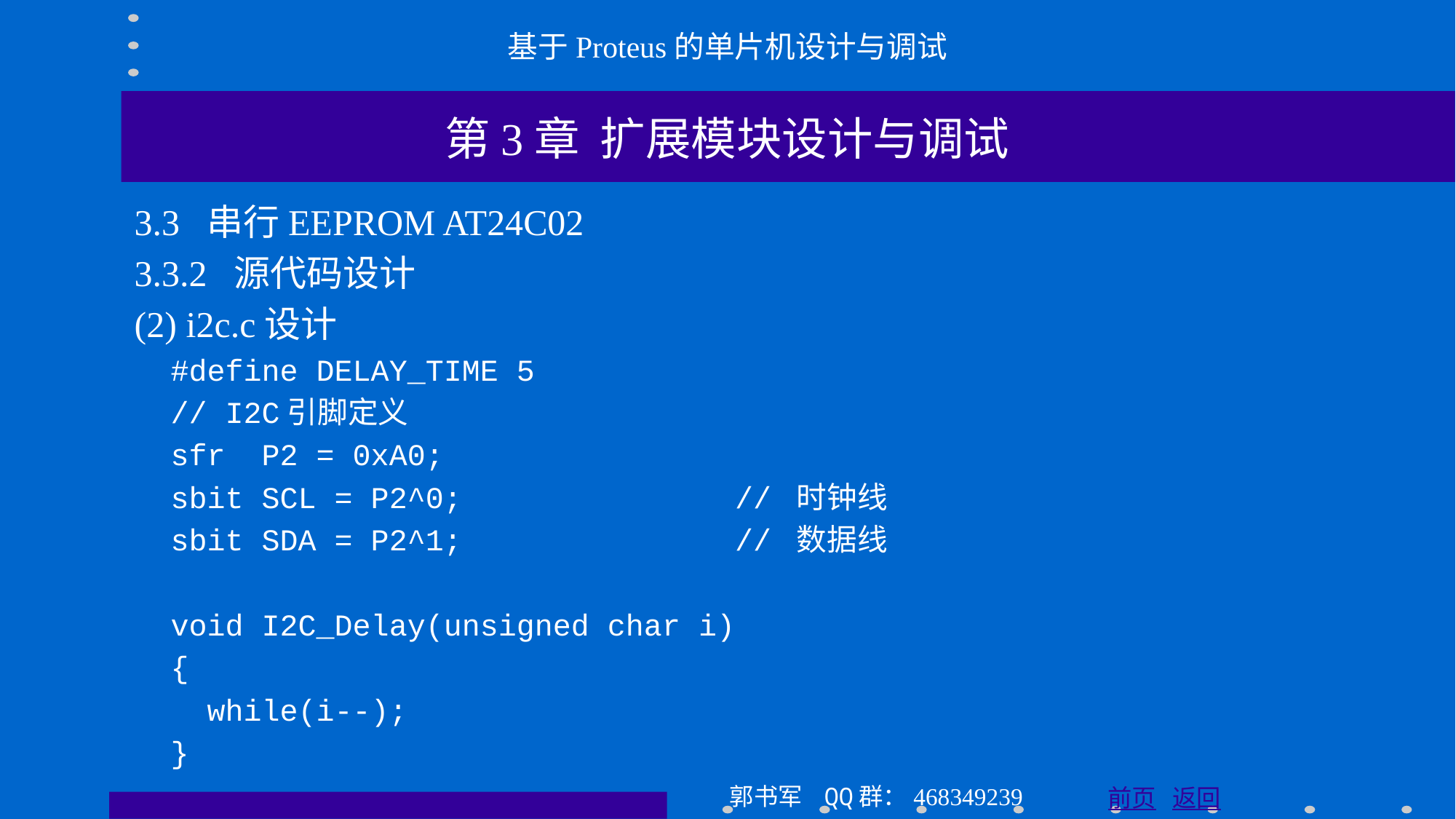

基于Proteus的单片机设计与调试
第3章  扩展模块设计与调试
3.3  串行EEPROM AT24C02
3.3.2  源代码设计
(2) i2c.c设计
  #define DELAY_TIME 5
  // I2C引脚定义
  sfr  P2 = 0xA0;
  sbit SCL = P2^0;               // 时钟线
  sbit SDA = P2^1;               // 数据线

  void I2C_Delay(unsigned char i)
  {
    while(i--);
  }

郭书军   QQ群：468349239
前页   返回